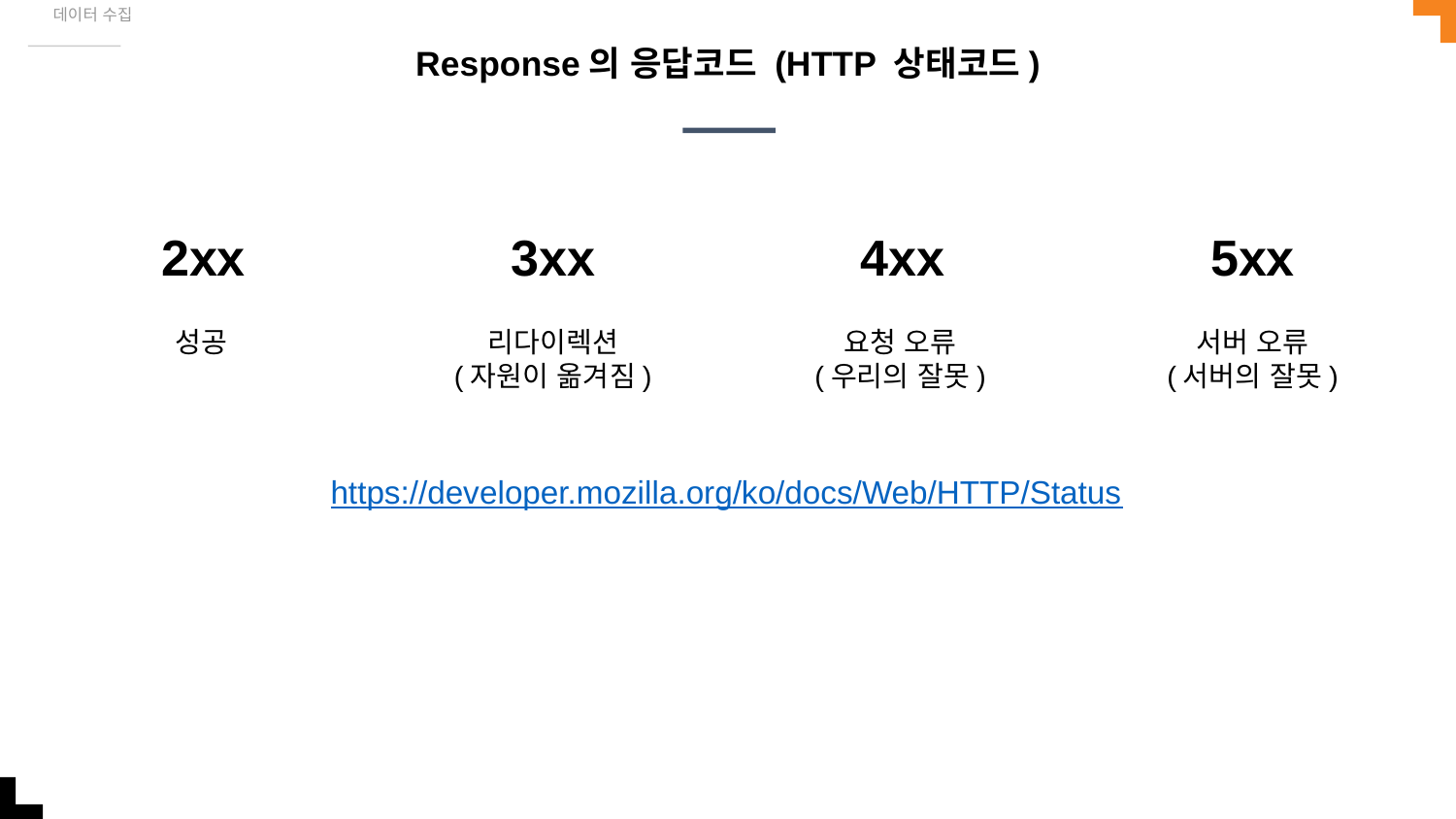

데이터 수집
# Response의 응답코드 (HTTP 상태코드)
2xx
3xx
4xx
5xx
성공
리다이렉션
(자원이 옮겨짐)
요청 오류
(우리의 잘못)
서버 오류
(서버의 잘못)
https://developer.mozilla.org/ko/docs/Web/HTTP/Status